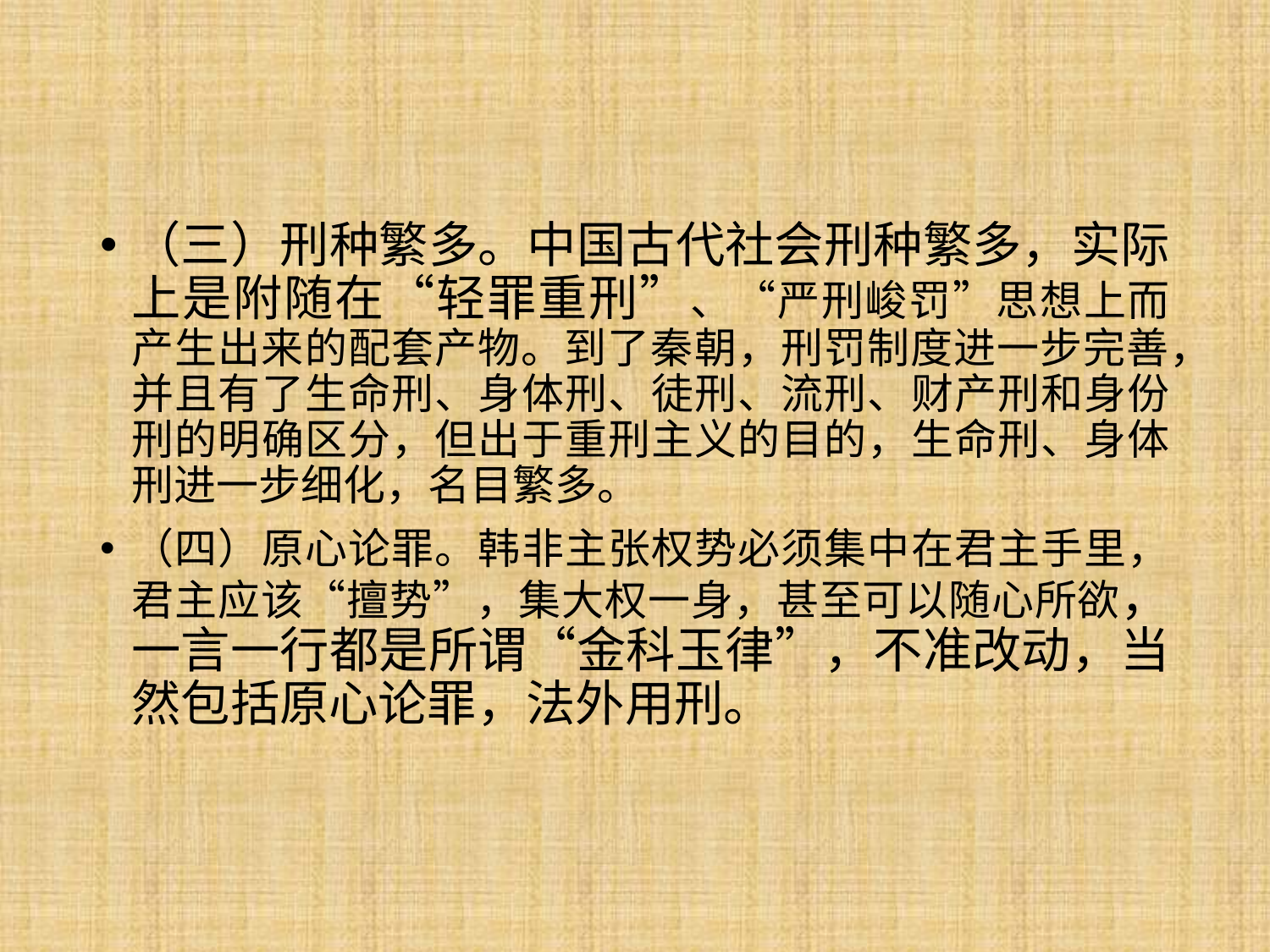

（三）刑种繁多。中国古代社会刑种繁多，实际上是附随在“轻罪重刑”、“严刑峻罚”思想上而产生出来的配套产物。到了秦朝，刑罚制度进一步完善，并且有了生命刑、身体刑、徒刑、流刑、财产刑和身份刑的明确区分，但出于重刑主义的目的，生命刑、身体刑进一步细化，名目繁多。
（四）原心论罪。韩非主张权势必须集中在君主手里，君主应该“擅势”，集大权一身，甚至可以随心所欲，一言一行都是所谓“金科玉律”，不准改动，当然包括原心论罪，法外用刑。